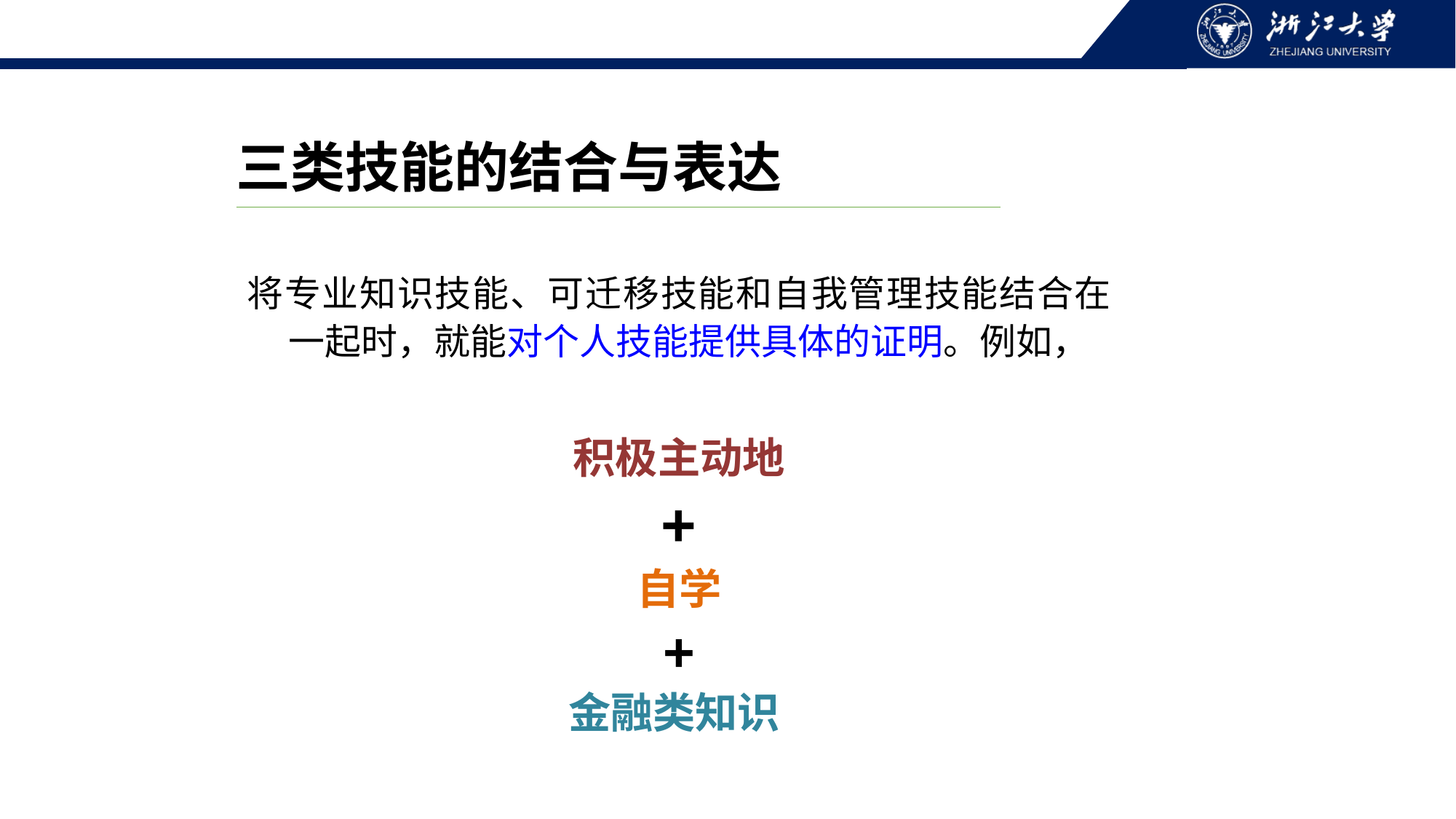

三类技能的结合与表达

将专业知识技能、可迁移技能和自我管理技能结合在一起时，就能对个人技能提供具体的证明。例如，

积极主动地
+
自学
+
金融类知识